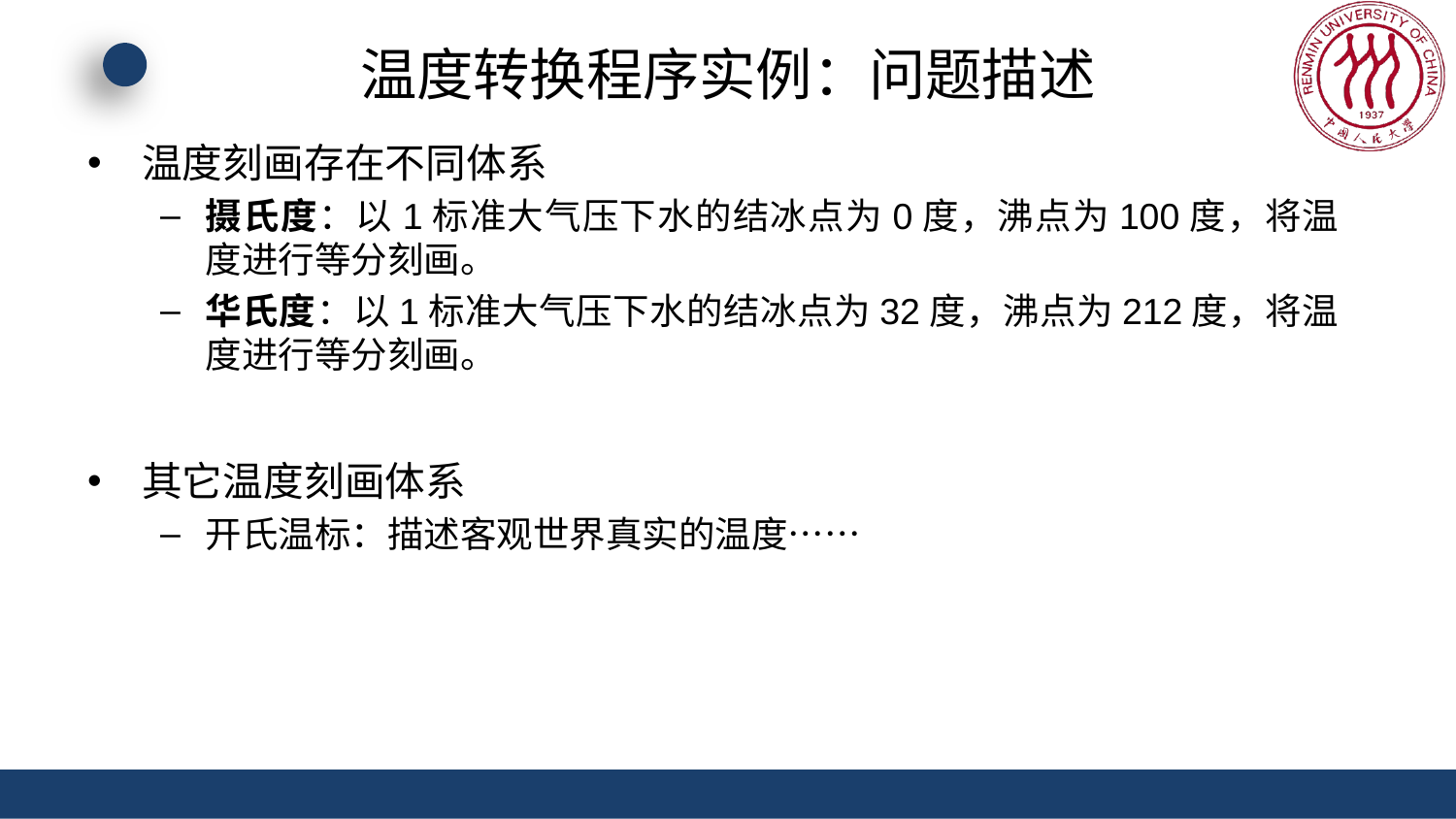

# 温度转换程序实例：问题描述
温度刻画存在不同体系
摄氏度：以1标准大气压下水的结冰点为0度，沸点为100度，将温度进行等分刻画。
华氏度：以1标准大气压下水的结冰点为32度，沸点为212度，将温度进行等分刻画。

其它温度刻画体系
开氏温标：描述客观世界真实的温度……